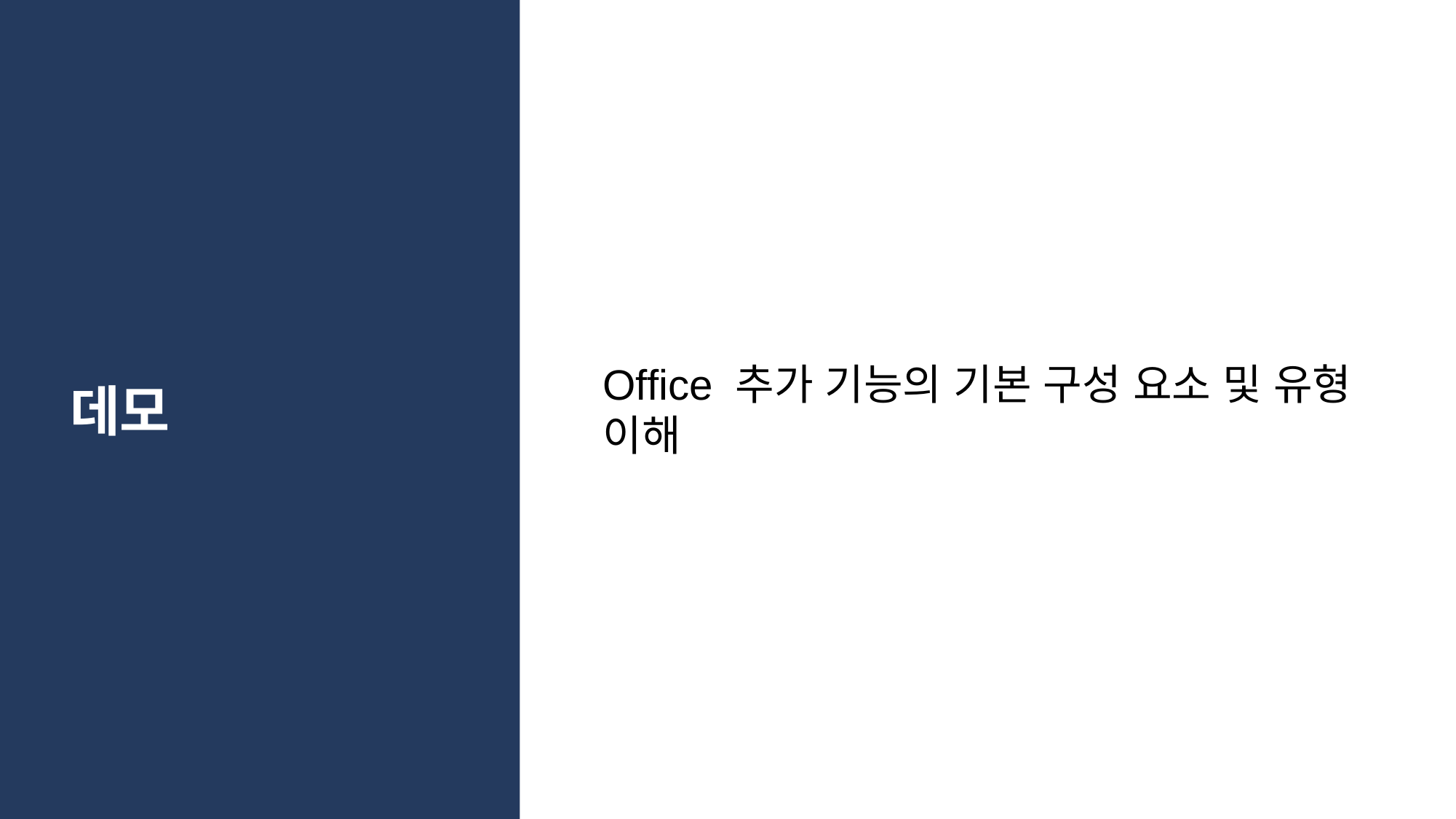

Office 추가 기능의 기본 구성 요소 및 유형 이해
# 데모